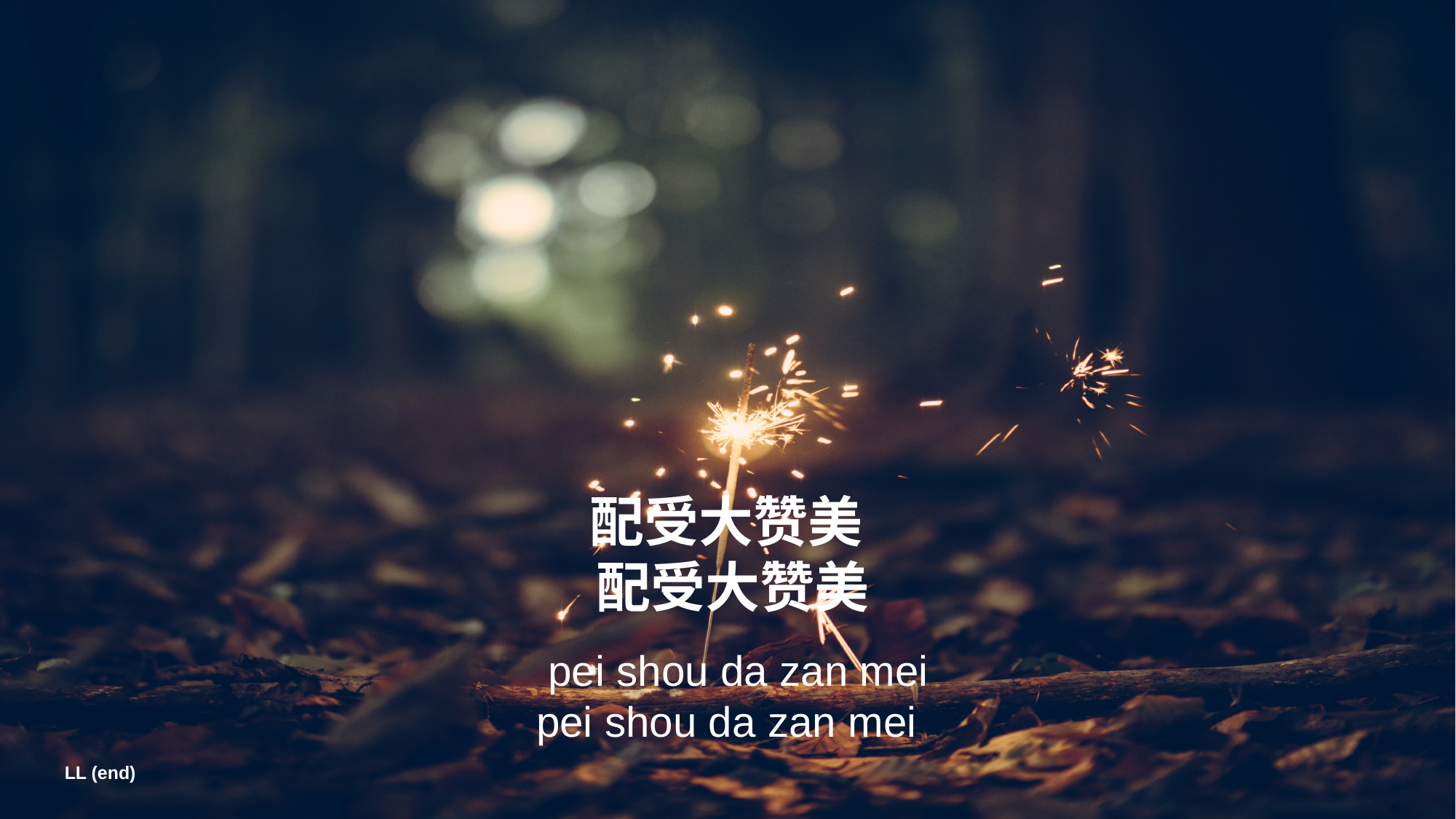

配受大赞美
配受大赞美

 pei shou da zan mei
pei shou da zan mei
LL (end)